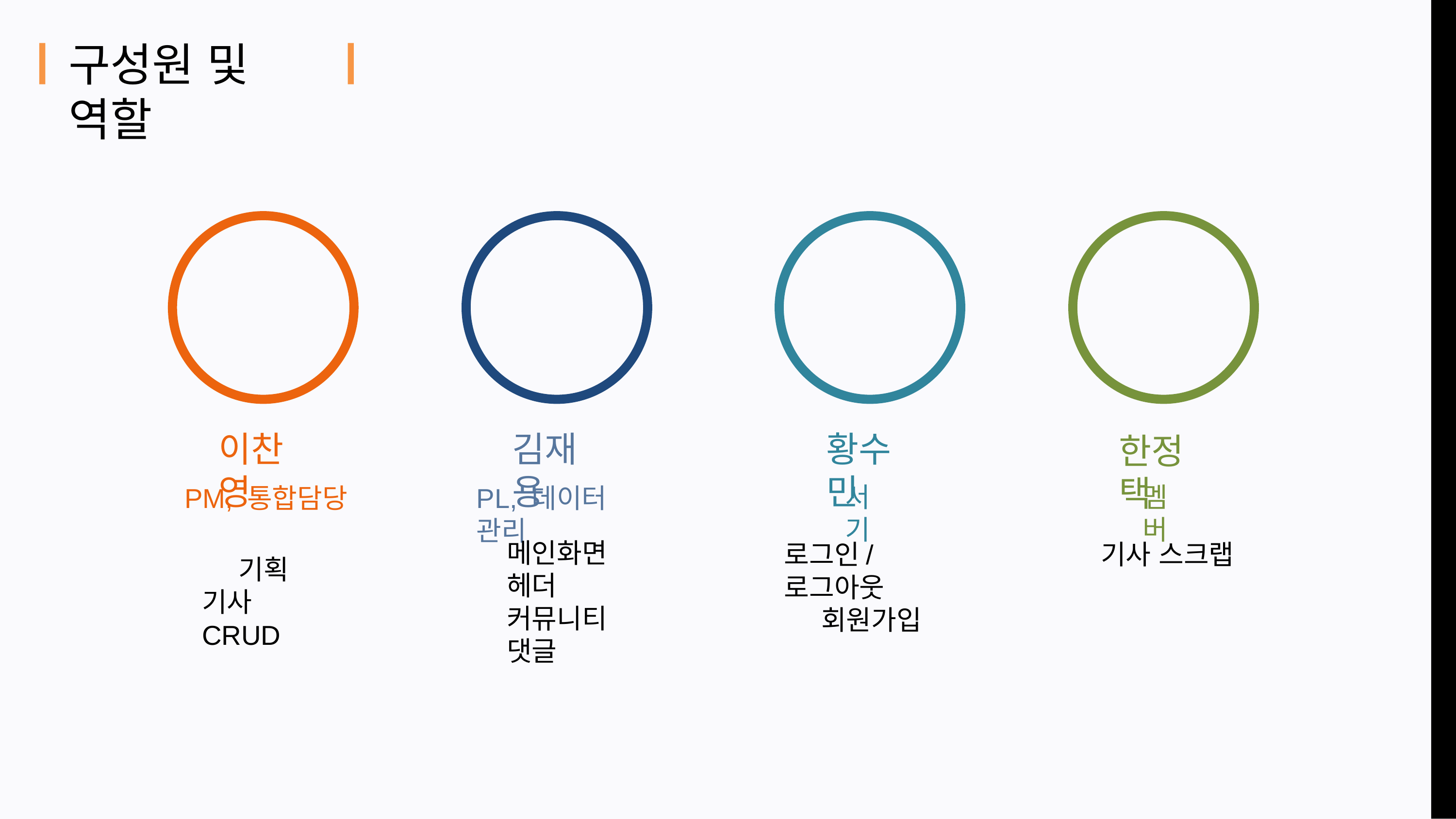

구성원 및 역할

이찬영
김재용
황수민
한정택
멤버
서기
PM, 통합담당
PL, 데이터 관리
메인화면
헤더
커뮤니티
댓글
로그인/로그아웃
    회원가입
기사 스크랩
     기획
기사 CRUD